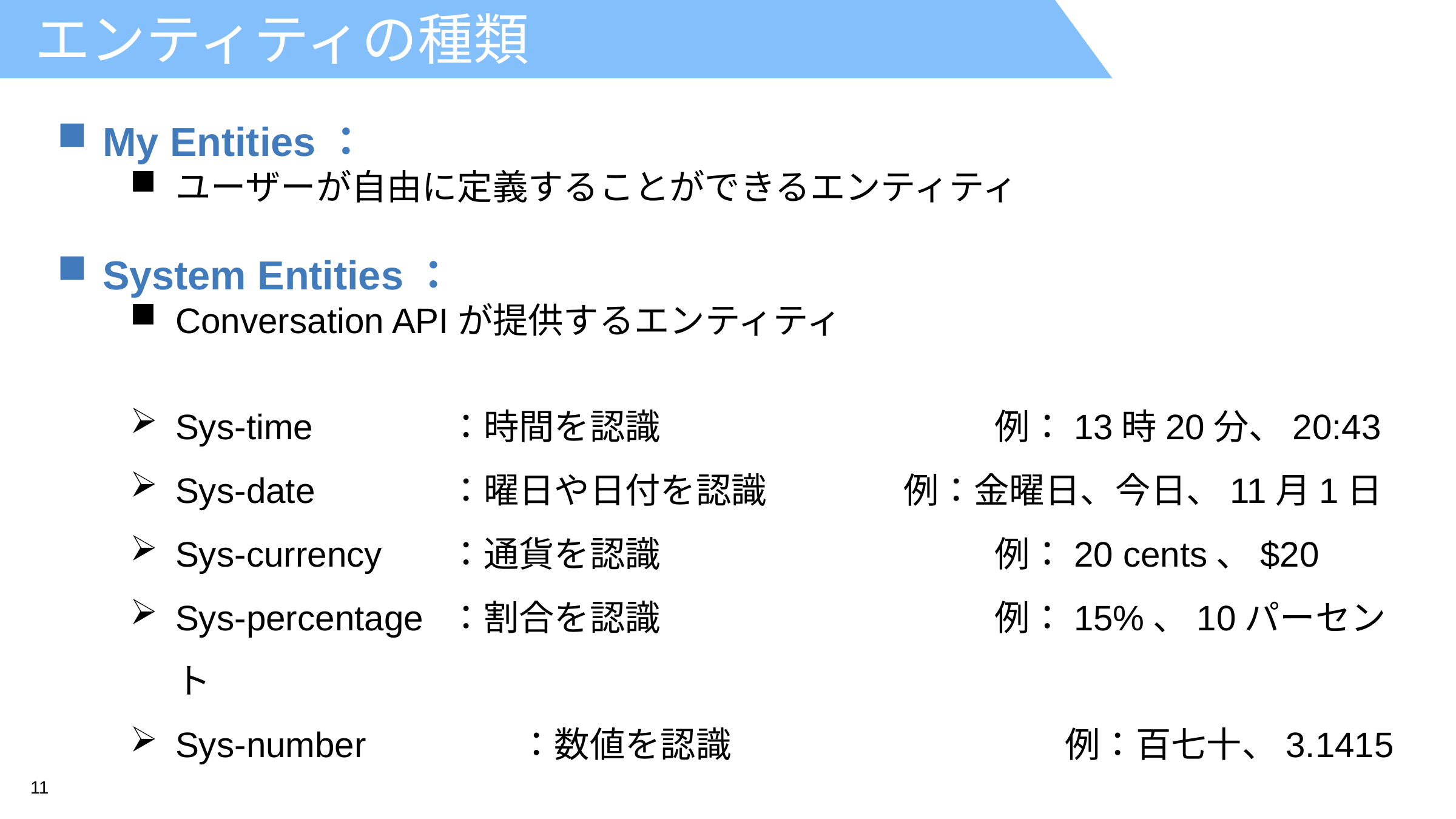

# エンティティの種類
My Entities：
ユーザーが自由に定義することができるエンティティ

System Entities：
Conversation APIが提供するエンティティ

Sys-time	       	：時間を認識				例：13時20分、20:43
Sys-date	       	：曜日や日付を認識		例：金曜日、今日、11月1日
Sys-currency	：通貨を認識				例：20 cents、$20
Sys-percentage	：割合を認識				例：15%、10パーセント
Sys-number	　　：数値を認識			　　例：百七十、3.1415